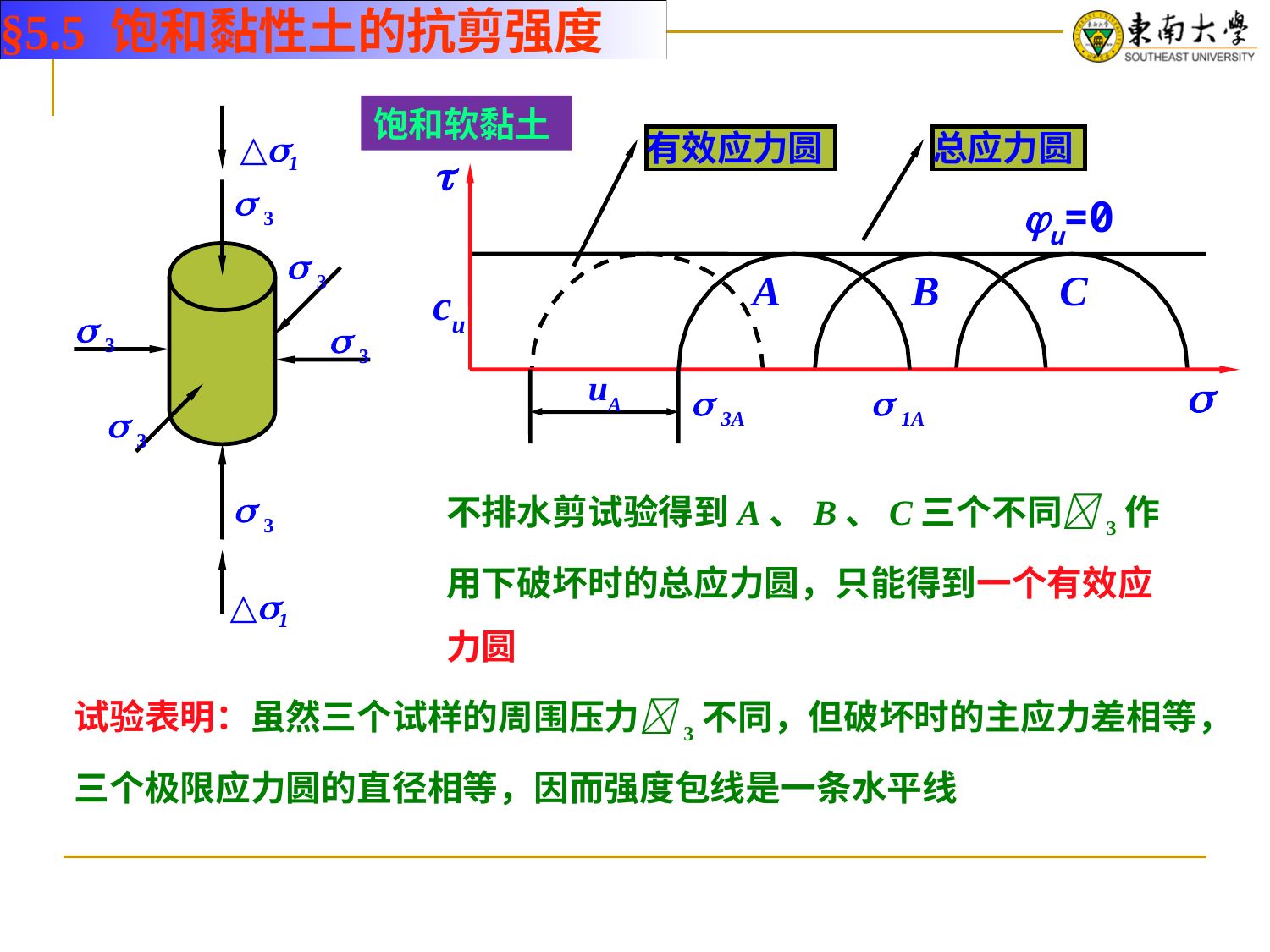

§5.5 饱和黏性土的抗剪强度
饱和软黏土
△σ1

σ 3

σ 3

σ 3
σ 3

σ 3

σ 3

△σ1
有效应力圆
总应力圆
τ

σ
ϕu=0

A
σ 3A
σ 1A

B

C
cu
uA

不排水剪试验得到A、B、C三个不同σ3作用下破坏时的总应力圆，只能得到一个有效应力圆
试验表明：虽然三个试样的周围压力σ3不同，但破坏时的主应力差相等，三个极限应力圆的直径相等，因而强度包线是一条水平线